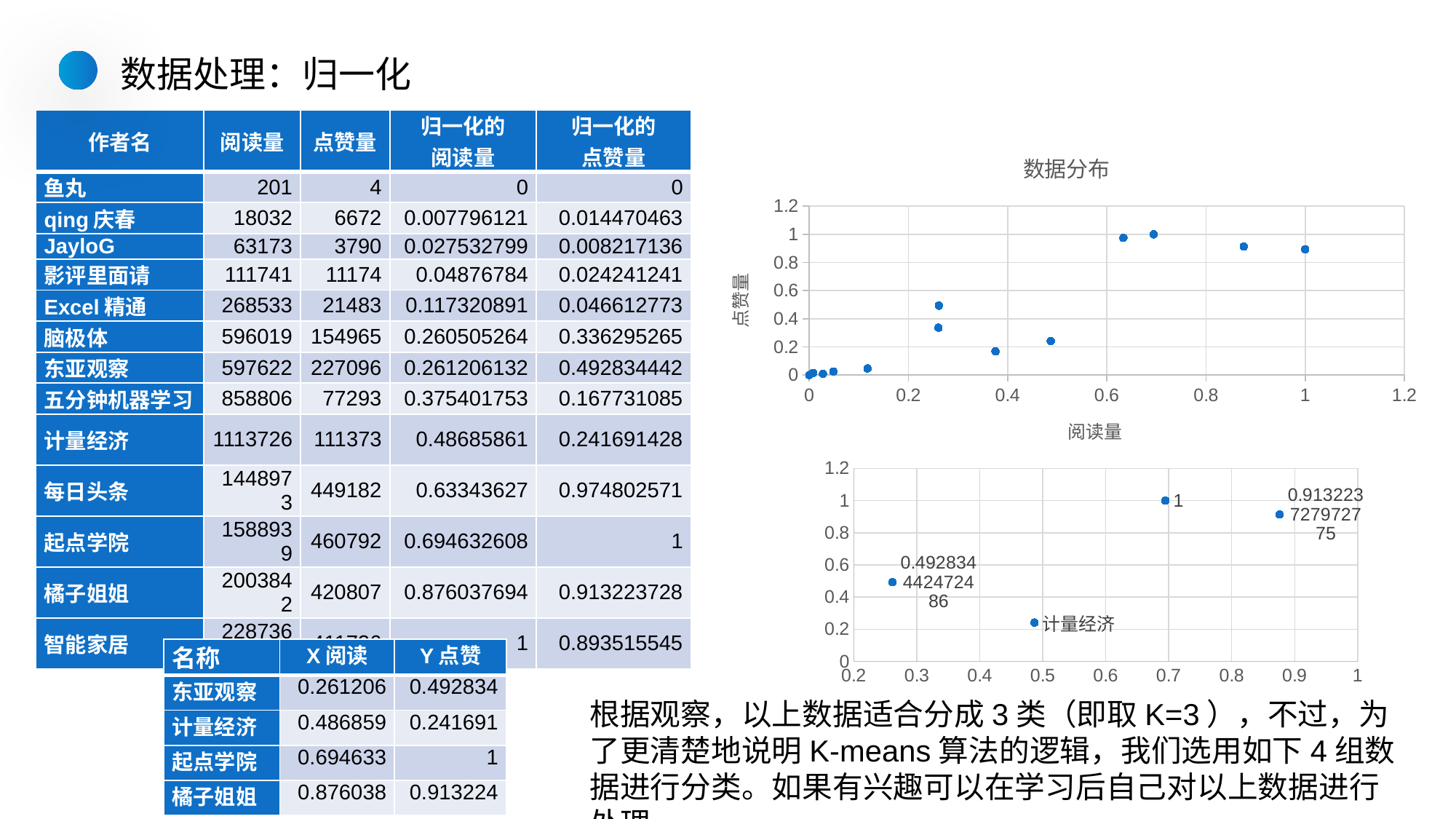

数据处理：归一化

| 作者名 | 阅读量 | 点赞量 | 归一化的 阅读量 | 归一化的 点赞量 |
| --- | --- | --- | --- | --- |
| 鱼丸 | 201 | 4 | 0 | 0 |
| qing庆春 | 18032 | 6672 | 0.007796121 | 0.014470463 |
| JayloG | 63173 | 3790 | 0.027532799 | 0.008217136 |
| 影评里面请 | 111741 | 11174 | 0.04876784 | 0.024241241 |
| Excel精通 | 268533 | 21483 | 0.117320891 | 0.046612773 |
| 脑极体 | 596019 | 154965 | 0.260505264 | 0.336295265 |
| 东亚观察 | 597622 | 227096 | 0.261206132 | 0.492834442 |
| 五分钟机器学习 | 858806 | 77293 | 0.375401753 | 0.167731085 |
| 计量经济 | 1113726 | 111373 | 0.48685861 | 0.241691428 |
| 每日头条 | 1448973 | 449182 | 0.63343627 | 0.974802571 |
| 起点学院 | 1588939 | 460792 | 0.694632608 | 1 |
| 橘子姐姐 | 2003842 | 420807 | 0.876037694 | 0.913223728 |
| 智能家居 | 2287364 | 411726 | 1 | 0.893515545 |

### Chart: 数据分布

| Category | Y |
|---|---|

### Chart

| Category | Y |
|---|---|
| 名称 | X阅读 | Y点赞 |
| --- | --- | --- |
| 东亚观察 | 0.261206 | 0.492834 |
| 计量经济 | 0.486859 | 0.241691 |
| 起点学院 | 0.694633 | 1 |
| 橘子姐姐 | 0.876038 | 0.913224 |
根据观察，以上数据适合分成3类（即取K=3），不过，为了更清楚地说明K-means算法的逻辑，我们选用如下4组数据进行分类。如果有兴趣可以在学习后自己对以上数据进行处理。